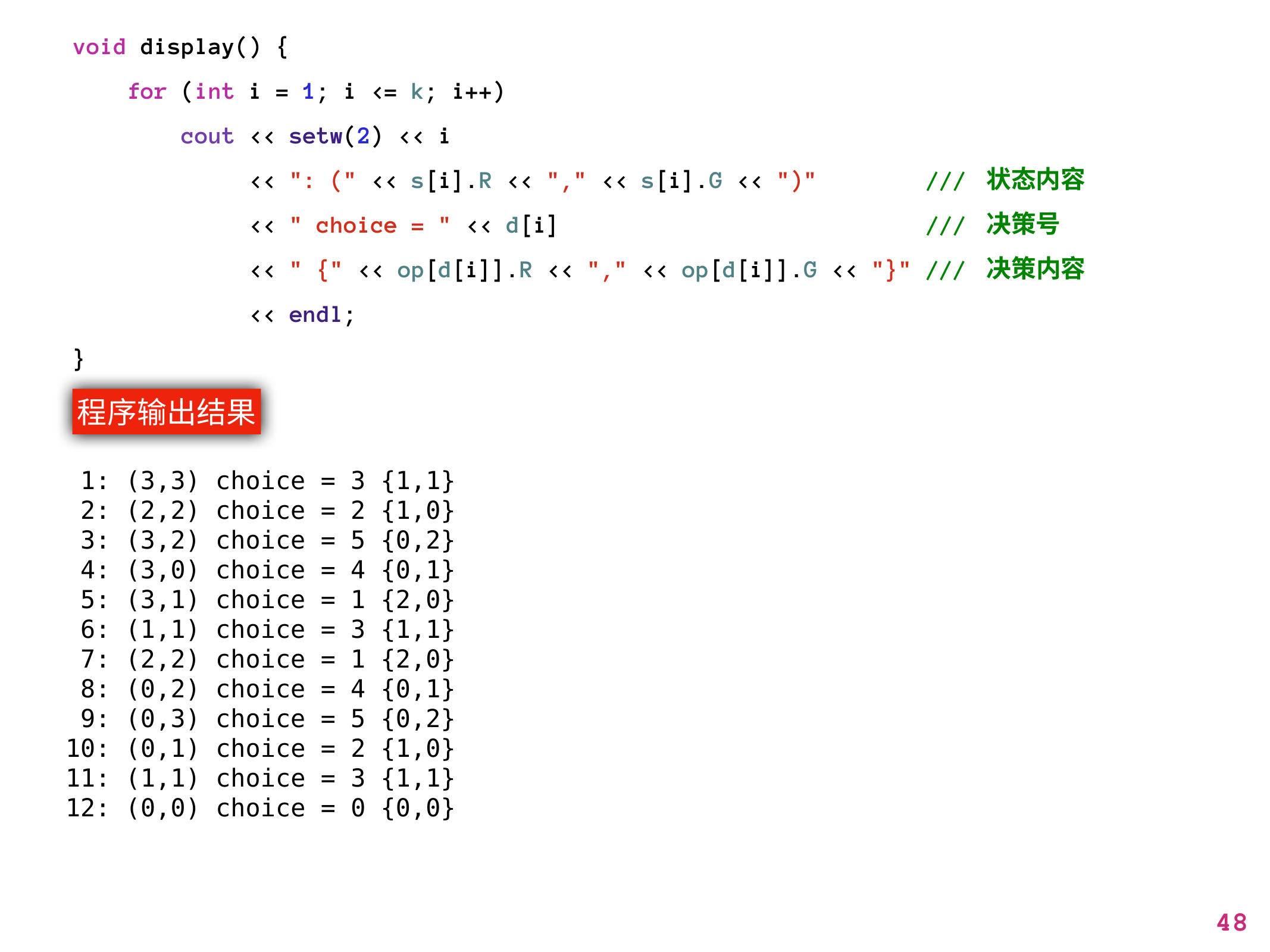

void display() {
    for (int i = 1; i <= k; i++)
        cout << setw(2) << i
             << ": (" << s[i].R << "," << s[i].G << ")"        /// 状态内容
             << " choice = " << d[i]                           /// 决策号
             << " {" << op[d[i]].R << "," << op[d[i]].G << "}" /// 决策内容
             << endl;
}
程序输出结果
 1: (3,3) choice = 3 {1,1}
 2: (2,2) choice = 2 {1,0}
 3: (3,2) choice = 5 {0,2}
 4: (3,0) choice = 4 {0,1}
 5: (3,1) choice = 1 {2,0}
 6: (1,1) choice = 3 {1,1}
 7: (2,2) choice = 1 {2,0}
 8: (0,2) choice = 4 {0,1}
 9: (0,3) choice = 5 {0,2}
10: (0,1) choice = 2 {1,0}
11: (1,1) choice = 3 {1,1}
12: (0,0) choice = 0 {0,0}
48